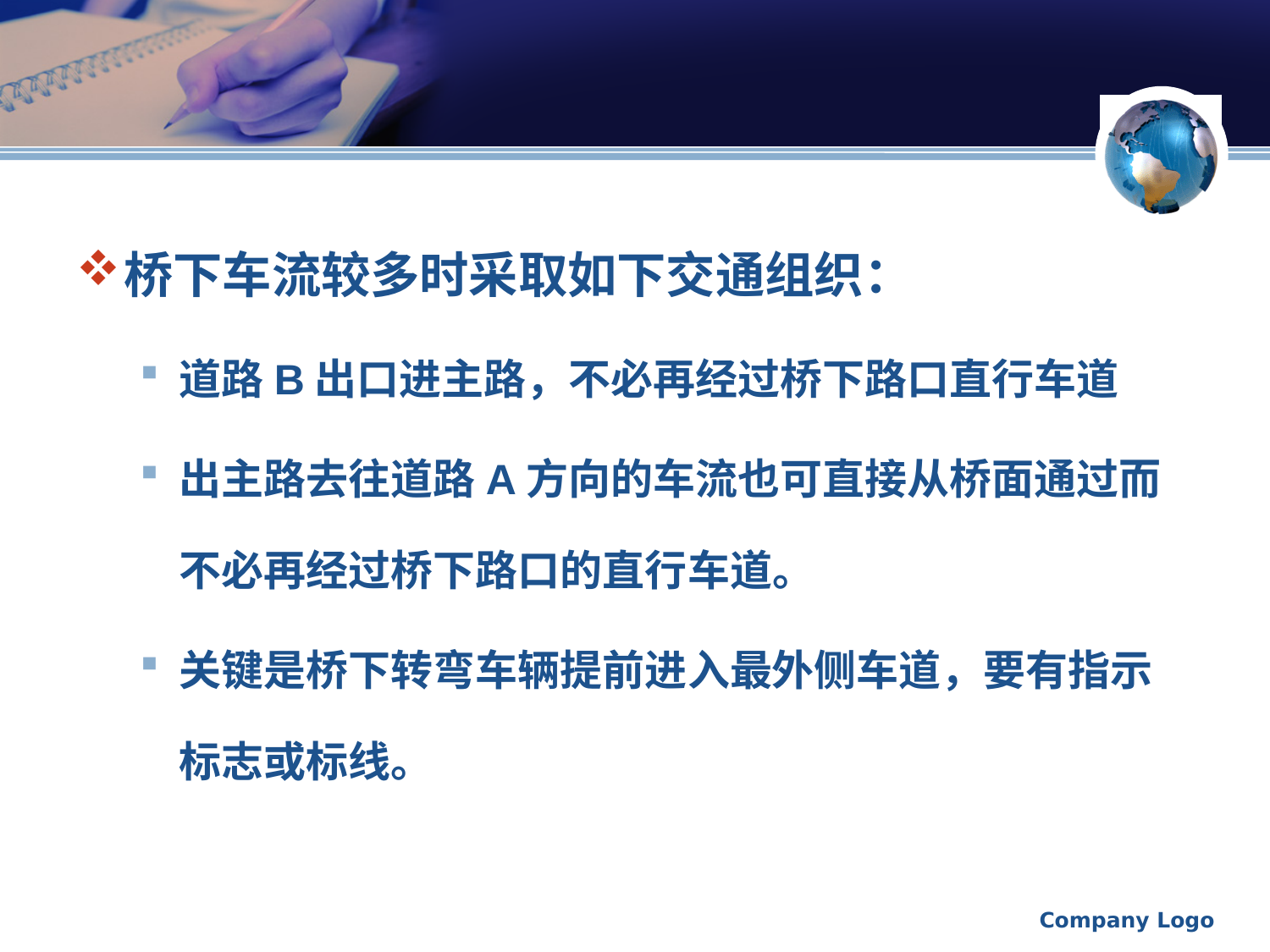

#
桥下车流较多时采取如下交通组织：
道路B出口进主路，不必再经过桥下路口直行车道
出主路去往道路A方向的车流也可直接从桥面通过而不必再经过桥下路口的直行车道。
关键是桥下转弯车辆提前进入最外侧车道，要有指示标志或标线。
Company Logo